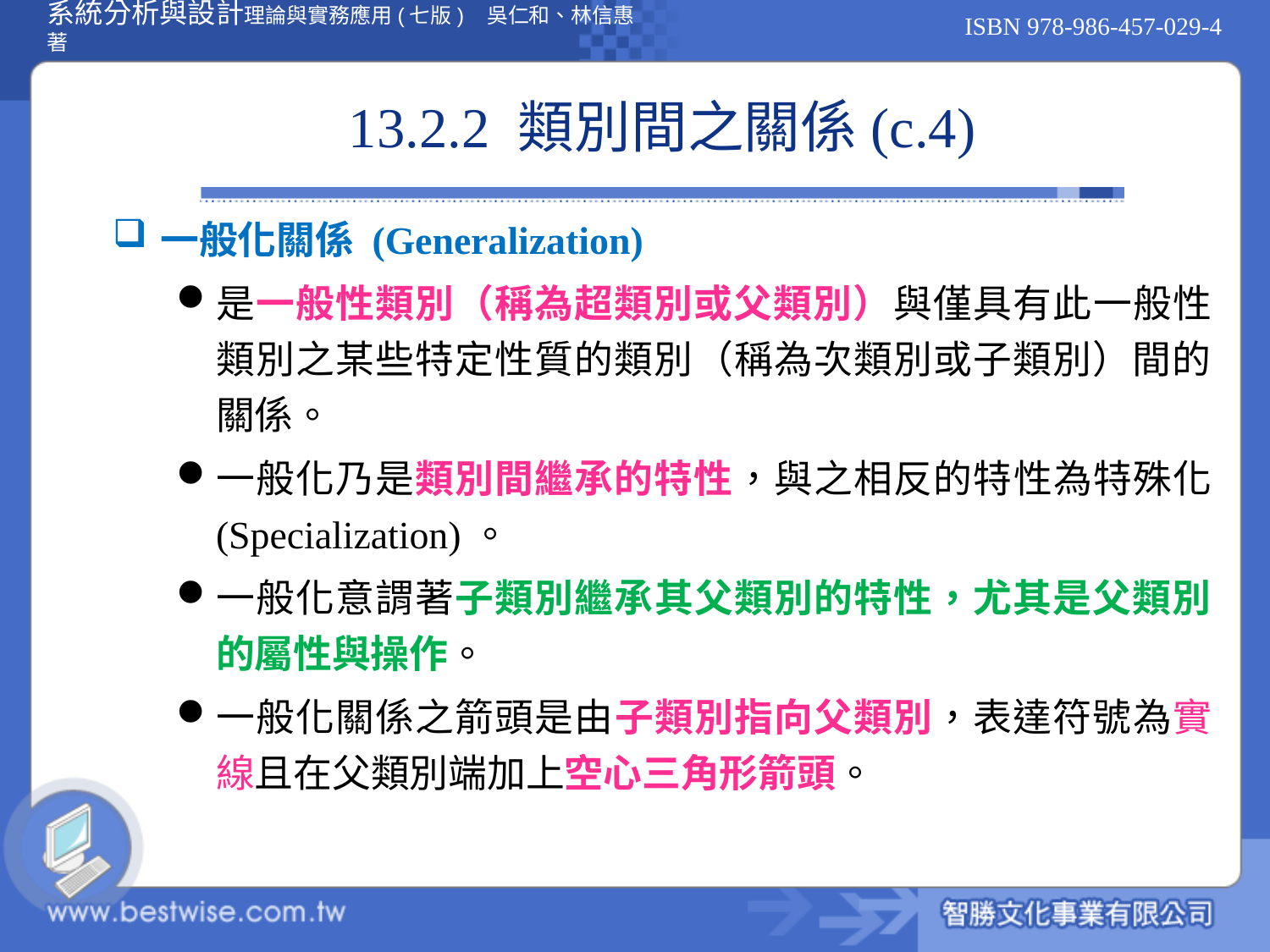

# 13.2.2 類別間之關係(c.4)
一般化關係 (Generalization)
是一般性類別（稱為超類別或父類別）與僅具有此一般性類別之某些特定性質的類別（稱為次類別或子類別）間的關係。
一般化乃是類別間繼承的特性，與之相反的特性為特殊化 (Specialization)。
一般化意謂著子類別繼承其父類別的特性，尤其是父類別的屬性與操作。
一般化關係之箭頭是由子類別指向父類別，表達符號為實線且在父類別端加上空心三角形箭頭。